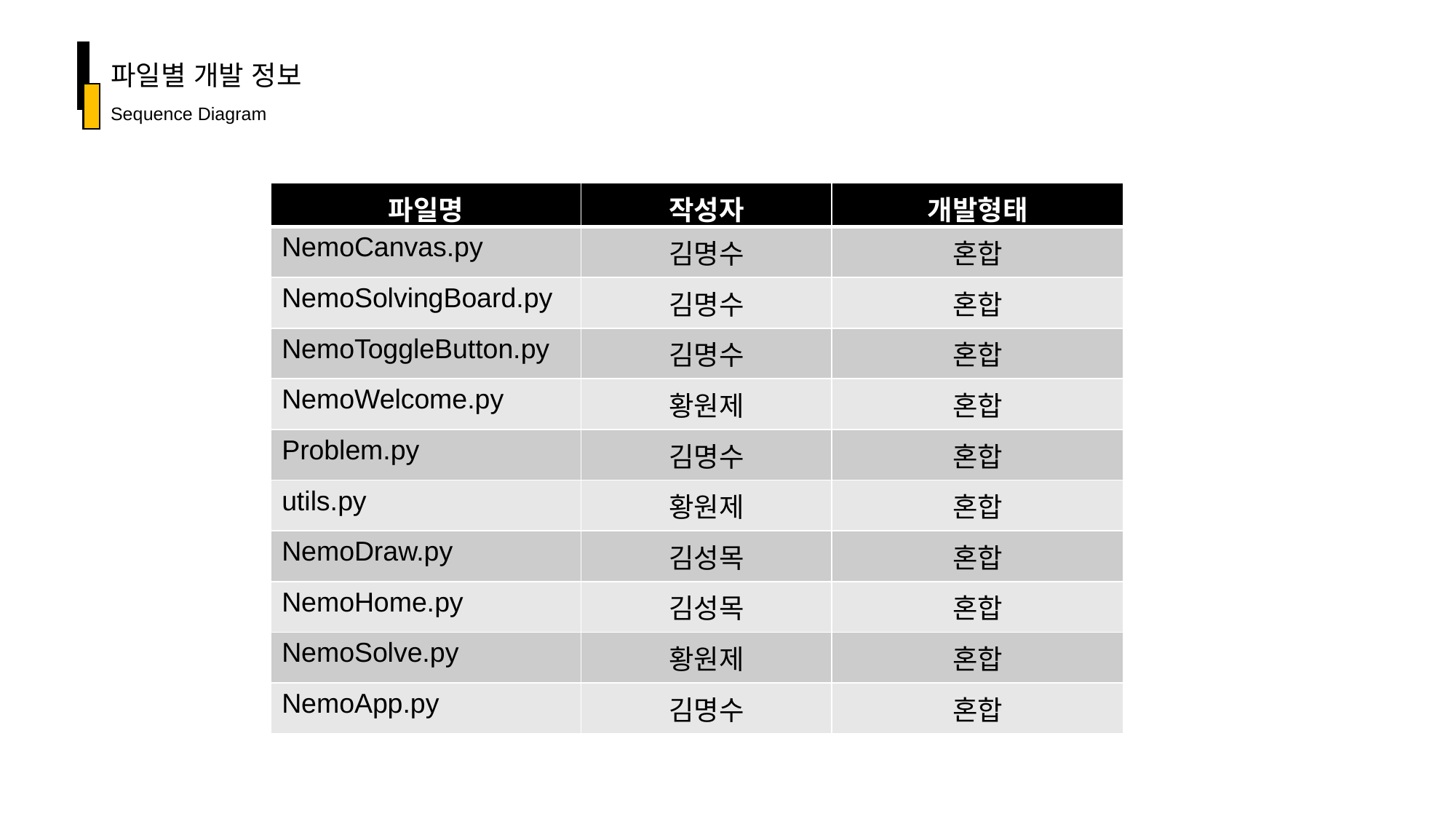

파일별 개발 정보

Sequence Diagram
| 파일명 | 작성자 | 개발형태 |
| --- | --- | --- |
| NemoCanvas.py | 김명수 | 혼합 |
| NemoSolvingBoard.py | 김명수 | 혼합 |
| NemoToggleButton.py | 김명수 | 혼합 |
| NemoWelcome.py | 황원제 | 혼합 |
| Problem.py | 김명수 | 혼합 |
| utils.py | 황원제 | 혼합 |
| NemoDraw.py | 김성목 | 혼합 |
| NemoHome.py | 김성목 | 혼합 |
| NemoSolve.py | 황원제 | 혼합 |
| NemoApp.py | 김명수 | 혼합 |